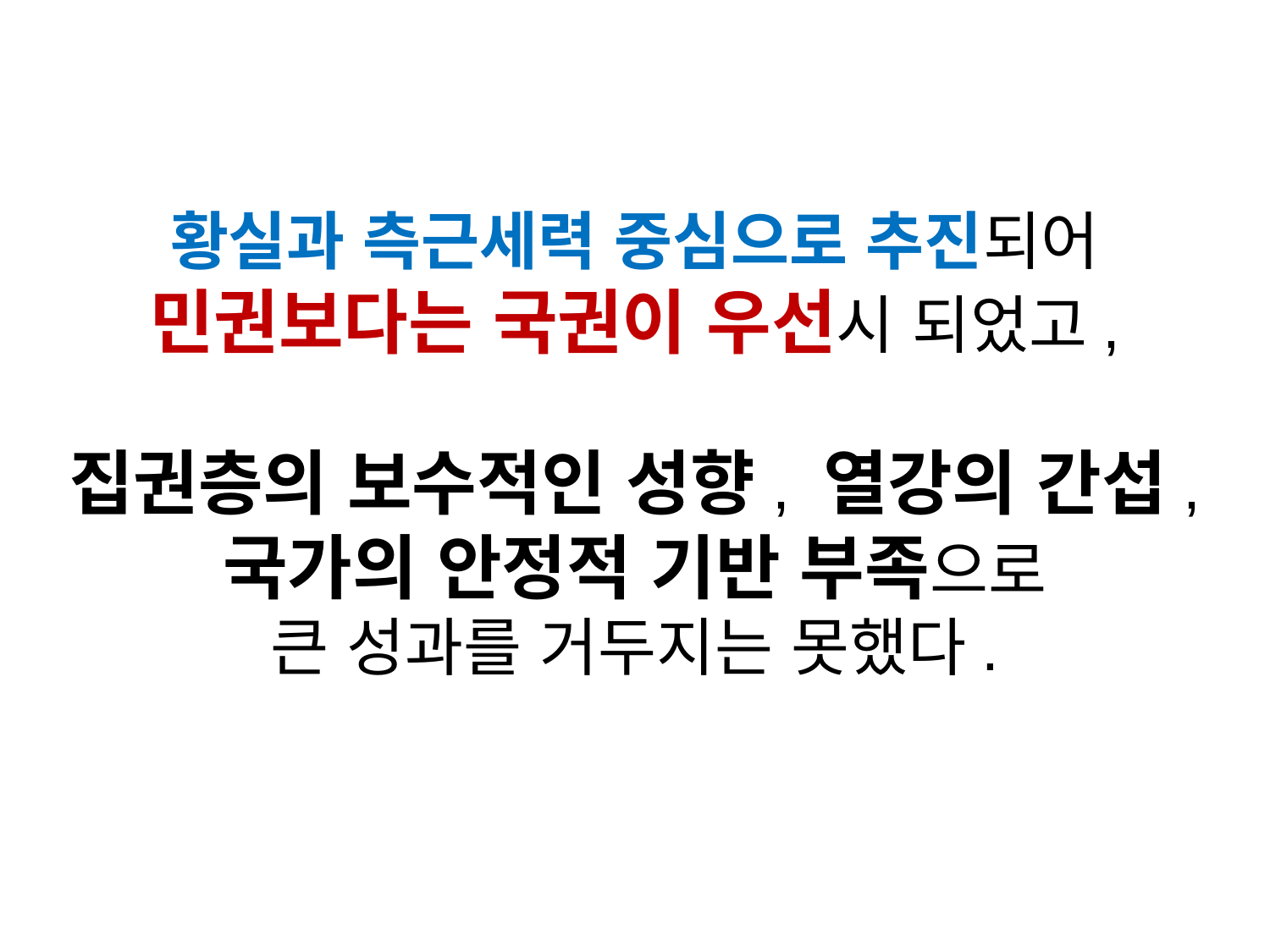

황실과 측근세력 중심으로 추진되어
민권보다는 국권이 우선시 되었고,

집권층의 보수적인 성향, 열강의 간섭,
국가의 안정적 기반 부족으로
큰 성과를 거두지는 못했다.